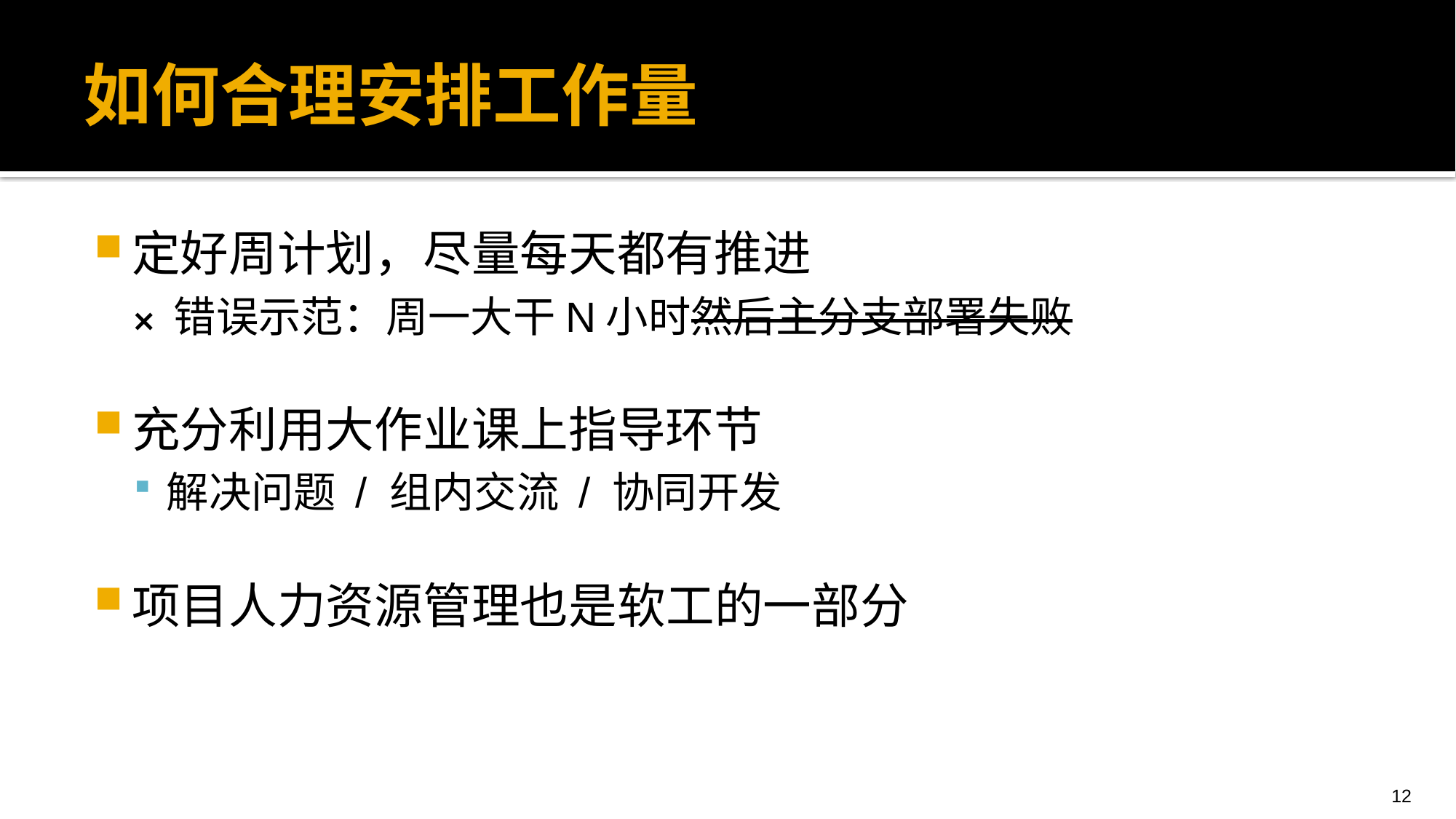

# 如何合理安排工作量
定好周计划，尽量每天都有推进
❌ 错误示范：周一大干N小时然后主分支部署失败

充分利用大作业课上指导环节
解决问题 / 组内交流 / 协同开发

项目人力资源管理也是软工的一部分

12